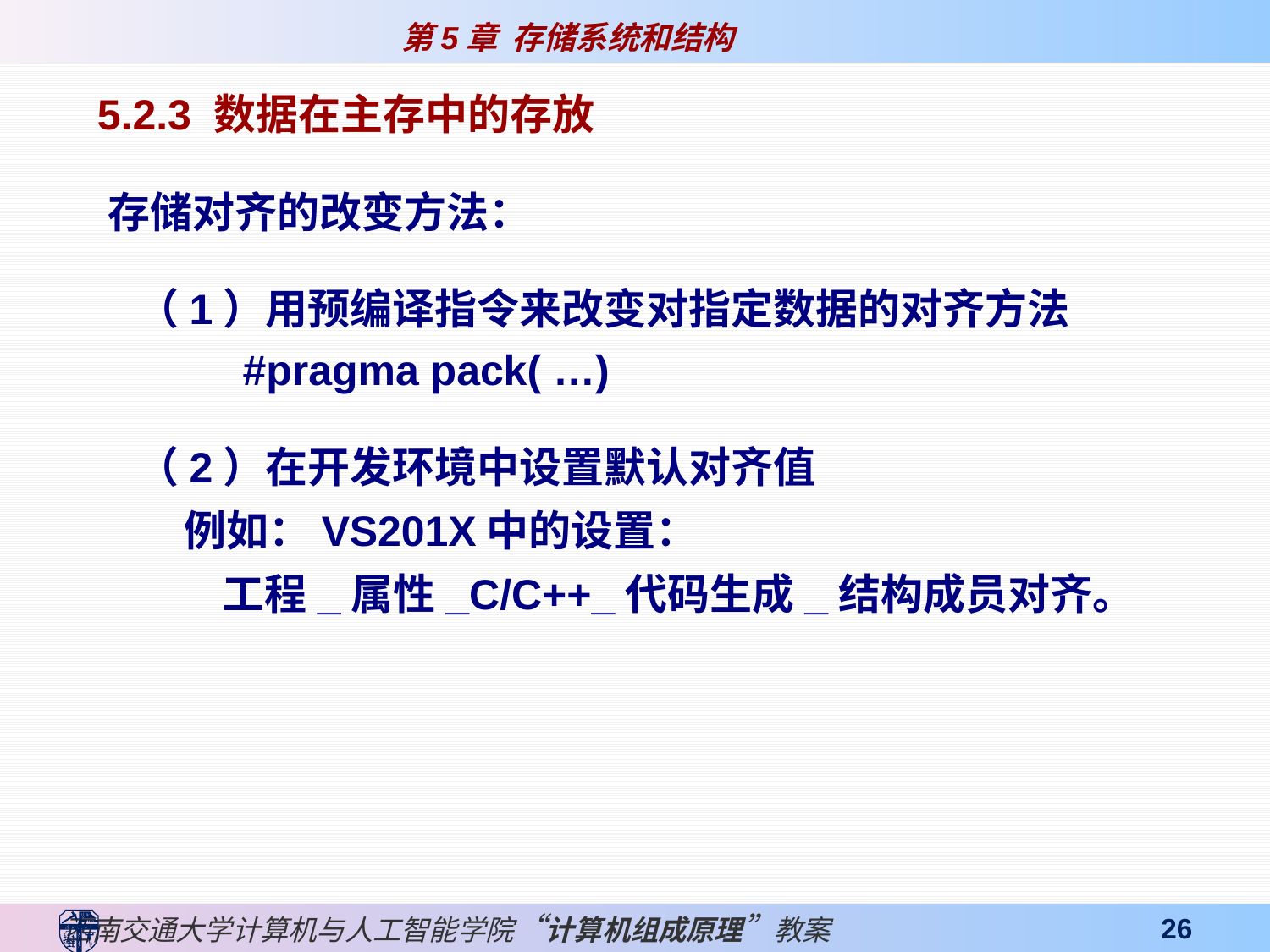

5.2.3 数据在主存中的存放
存储对齐的改变方法：

  （1）用预编译指令来改变对指定数据的对齐方法
    #pragma pack( …)
  （2）在开发环境中设置默认对齐值
       例如：VS201X中的设置：
           工程_属性_C/C++_代码生成_结构成员对齐。